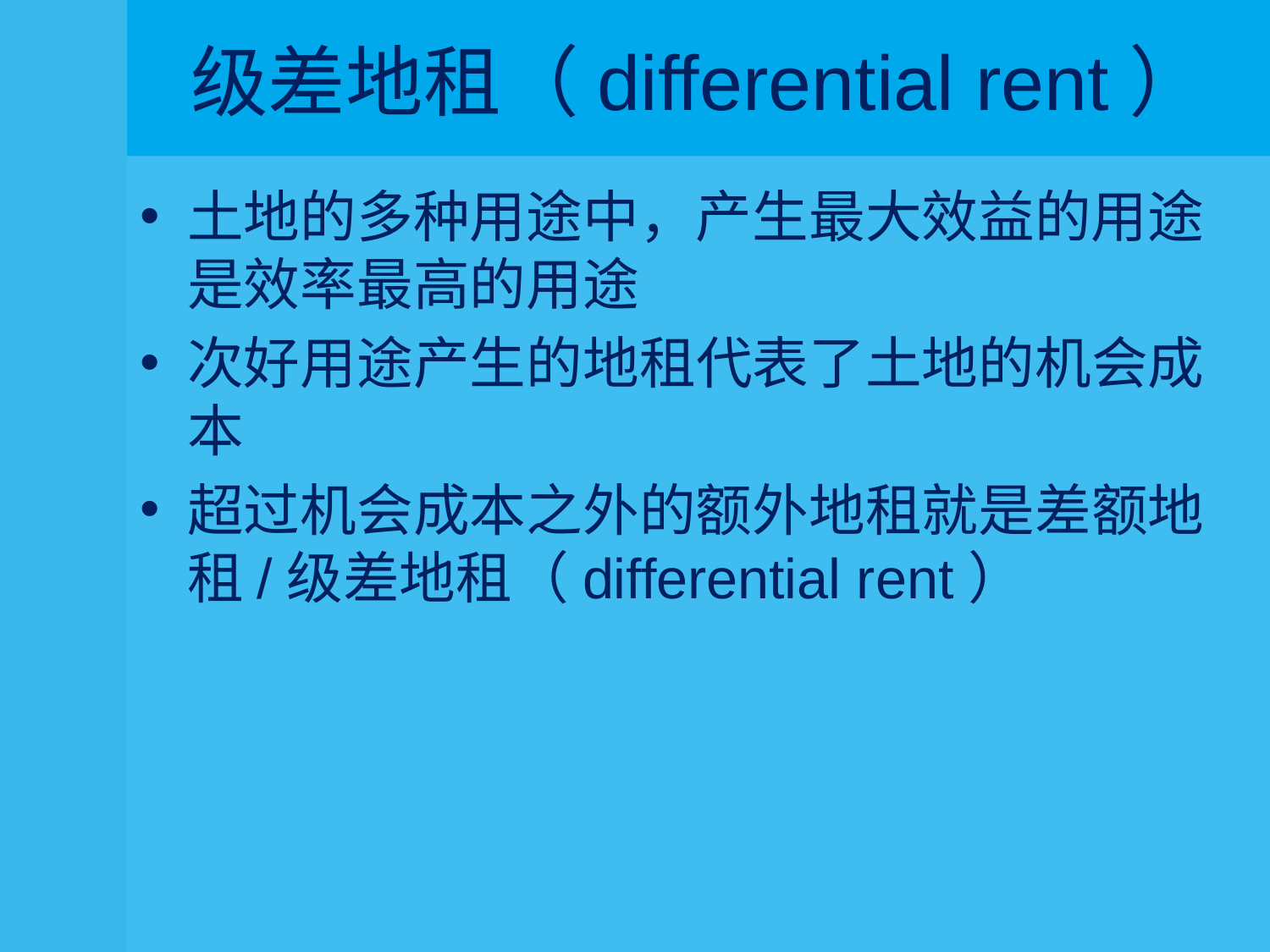

# 级差地租（differential rent）
土地的多种用途中，产生最大效益的用途是效率最高的用途
次好用途产生的地租代表了土地的机会成本
超过机会成本之外的额外地租就是差额地租/级差地租（differential rent）